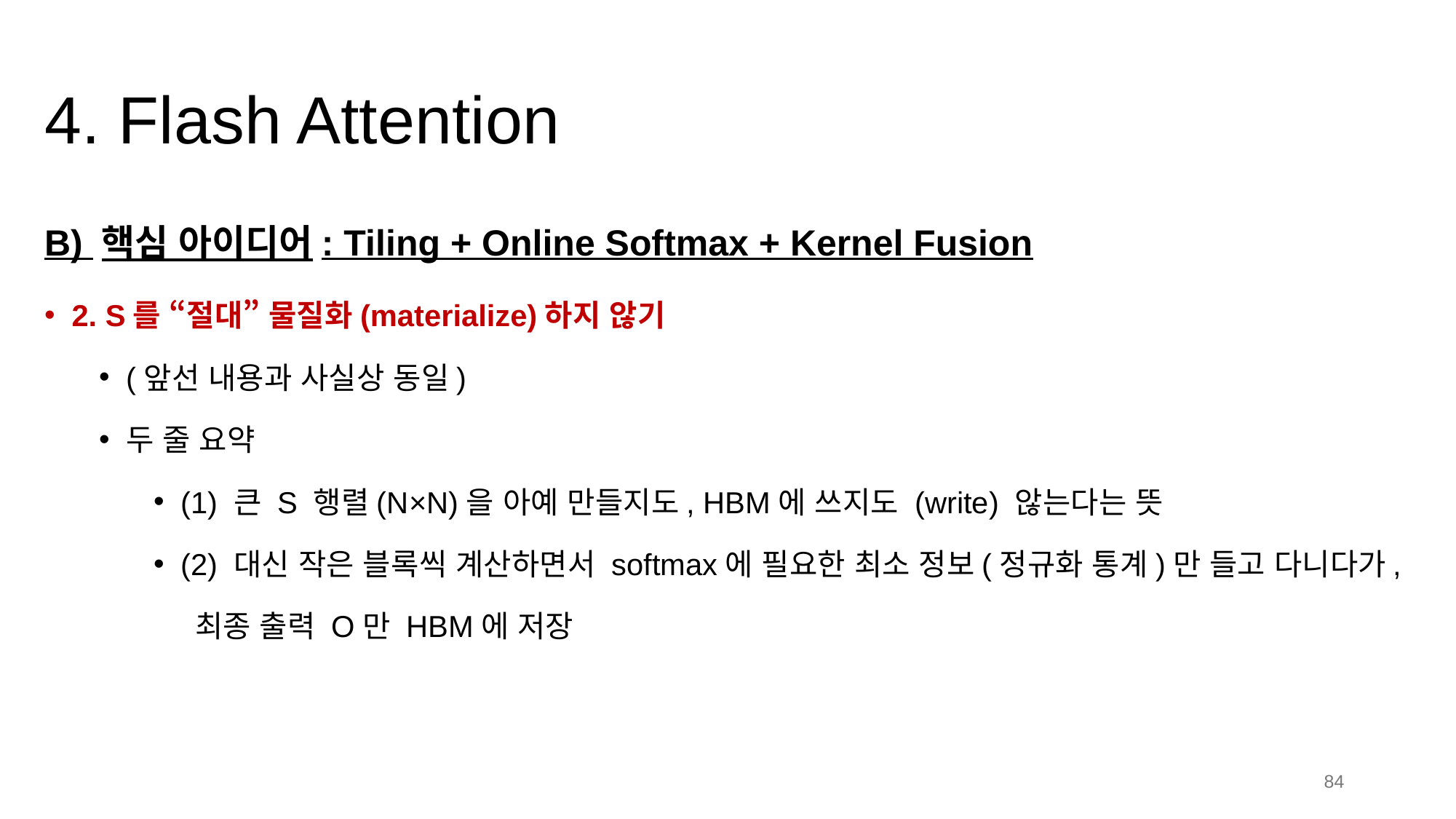

# 4. Flash Attention
B) 핵심 아이디어: Tiling + Online Softmax + Kernel Fusion
2. S를 “절대” 물질화(materialize)하지 않기
(앞선 내용과 사실상 동일)
두 줄 요약
(1) 큰 S 행렬(N×N)을 아예 만들지도, HBM에 쓰지도 (write) 않는다는 뜻
(2) 대신 작은 블록씩 계산하면서 softmax에 필요한 최소 정보(정규화 통계)만 들고 다니다가,
    최종 출력 O만 HBM에 저장
84